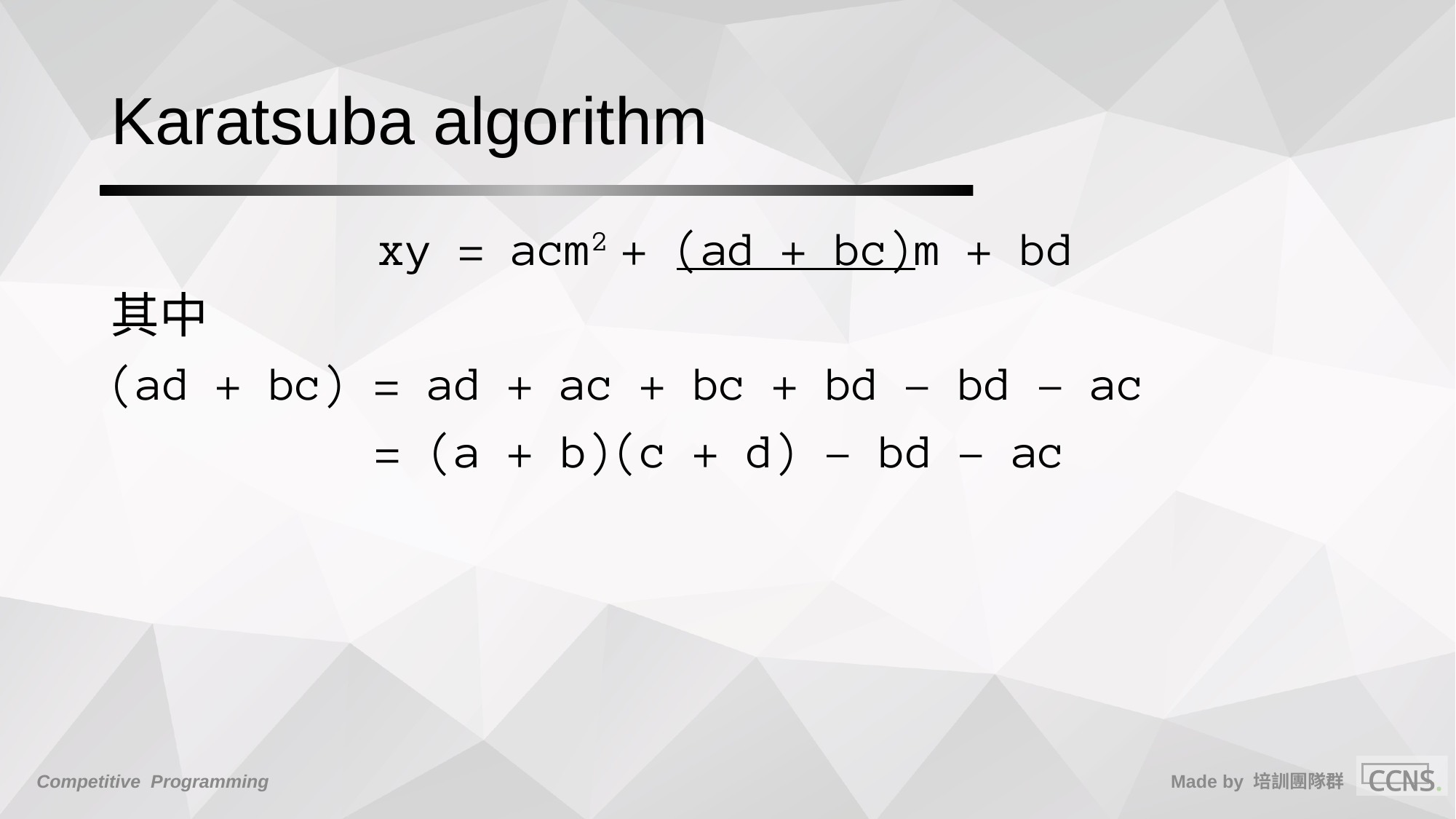

# Karatsuba algorithm
xy = acm2 + (ad + bc)m + bd
其中
(ad + bc) = ad + ac + bc + bd – bd – ac
          = (a + b)(c + d) – bd – ac